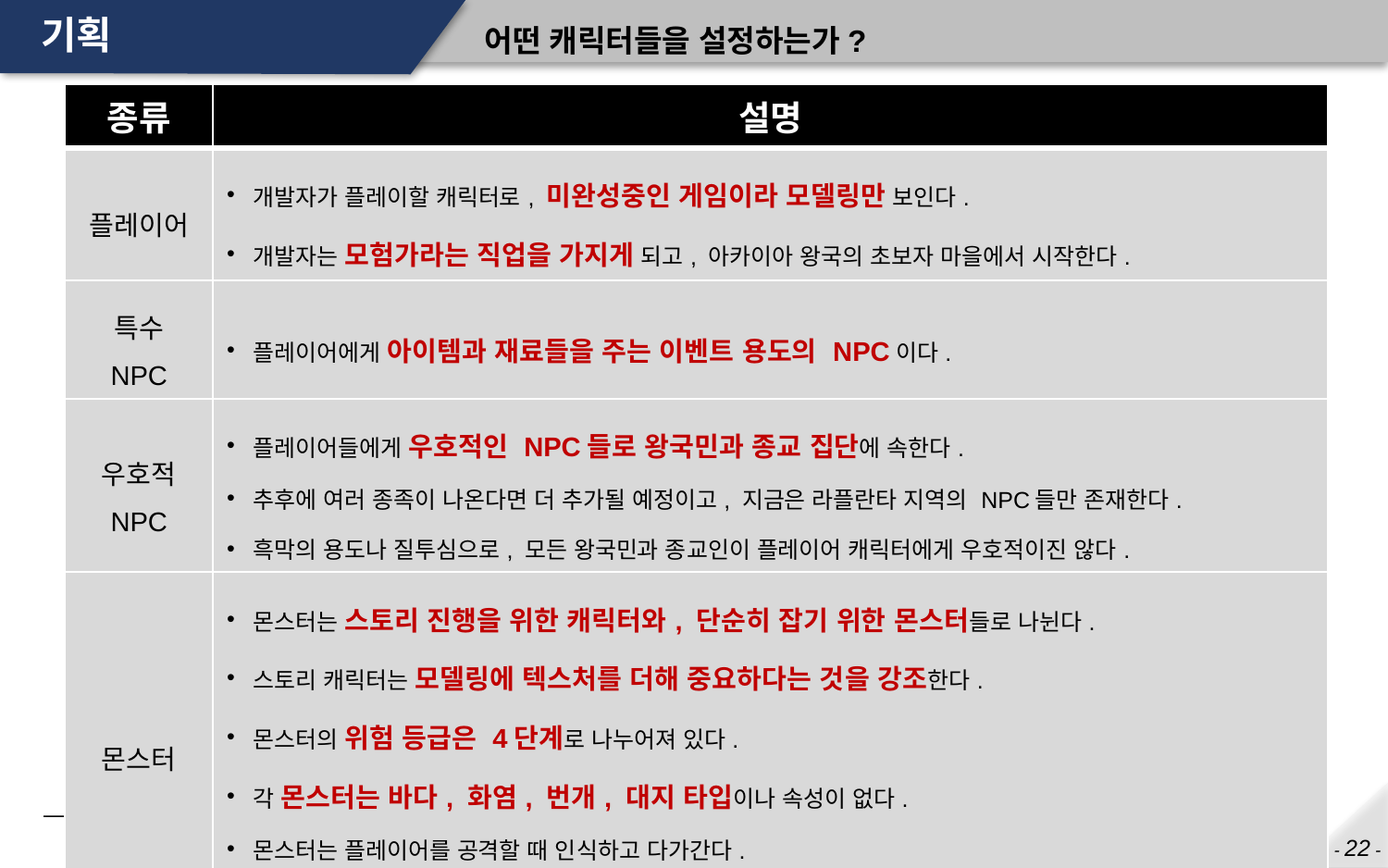

# 기획
어떤 캐릭터들을 설정하는가?
| 종류 | 설명 |
| --- | --- |
| 플레이어 | 개발자가 플레이할 캐릭터로, 미완성중인 게임이라 모델링만 보인다. 개발자는 모험가라는 직업을 가지게 되고, 아카이아 왕국의 초보자 마을에서 시작한다. |
| 특수 NPC | 플레이어에게 아이템과 재료들을 주는 이벤트 용도의 NPC이다. |
| 우호적 NPC | 플레이어들에게 우호적인 NPC들로 왕국민과 종교 집단에 속한다. 추후에 여러 종족이 나온다면 더 추가될 예정이고, 지금은 라플란타 지역의 NPC들만 존재한다. 흑막의 용도나 질투심으로, 모든 왕국민과 종교인이 플레이어 캐릭터에게 우호적이진 않다. |
| 몬스터 | 몬스터는 스토리 진행을 위한 캐릭터와, 단순히 잡기 위한 몬스터들로 나뉜다. 스토리 캐릭터는 모델링에 텍스처를 더해 중요하다는 것을 강조한다. 몬스터의 위험 등급은 4단계로 나누어져 있다. 각 몬스터는 바다, 화염, 번개, 대지 타입이나 속성이 없다. 몬스터는 플레이어를 공격할 때 인식하고 다가간다. 다가갔을 때 공격의 분류는 4가지로 일반 공격, 연속 공격, 광역 공격, 상태 이상 공격을 가한다. |